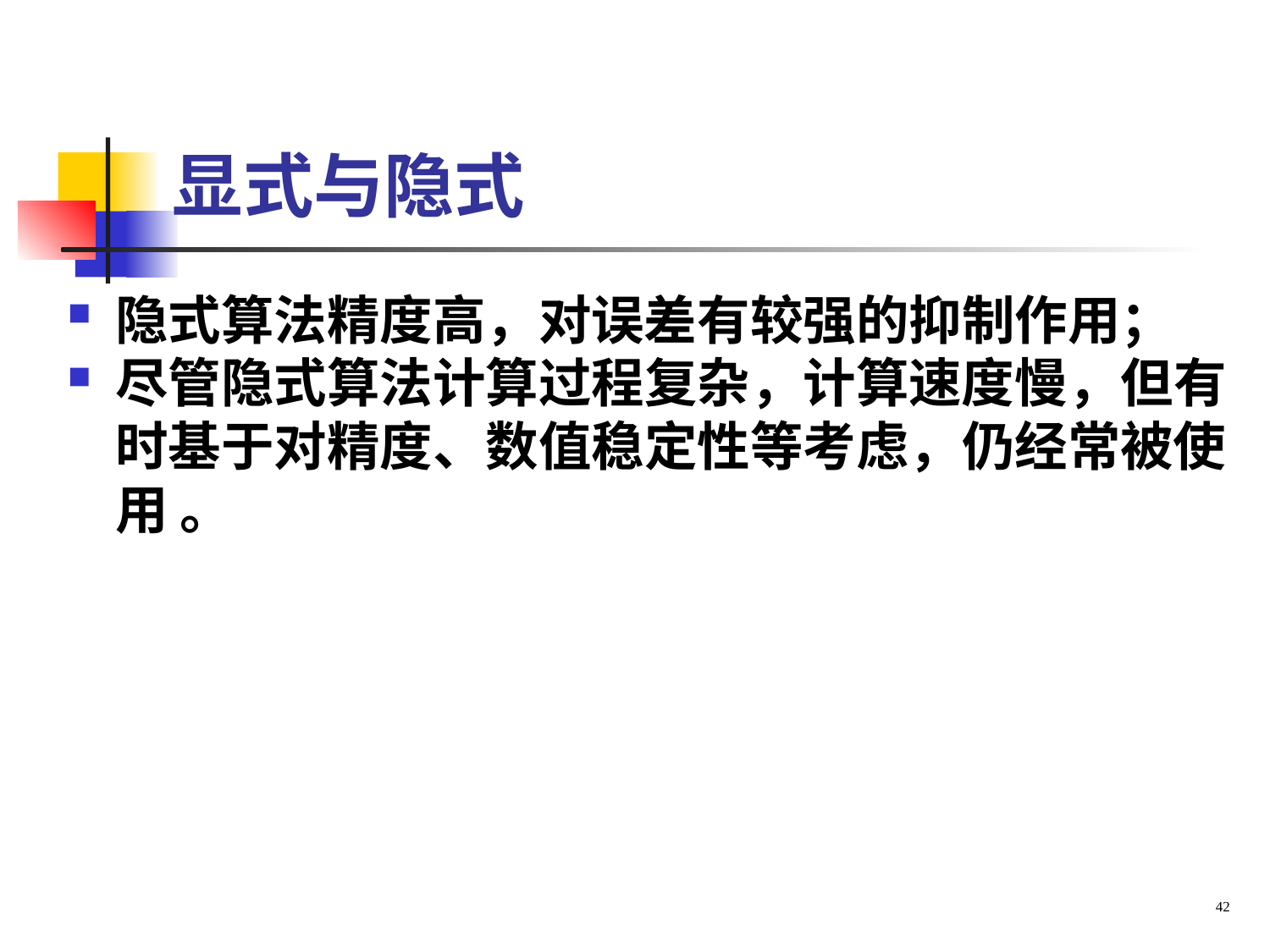

# 显式与隐式
隐式算法精度高，对误差有较强的抑制作用；
尽管隐式算法计算过程复杂，计算速度慢，但有时基于对精度、数值稳定性等考虑，仍经常被使用 。

42